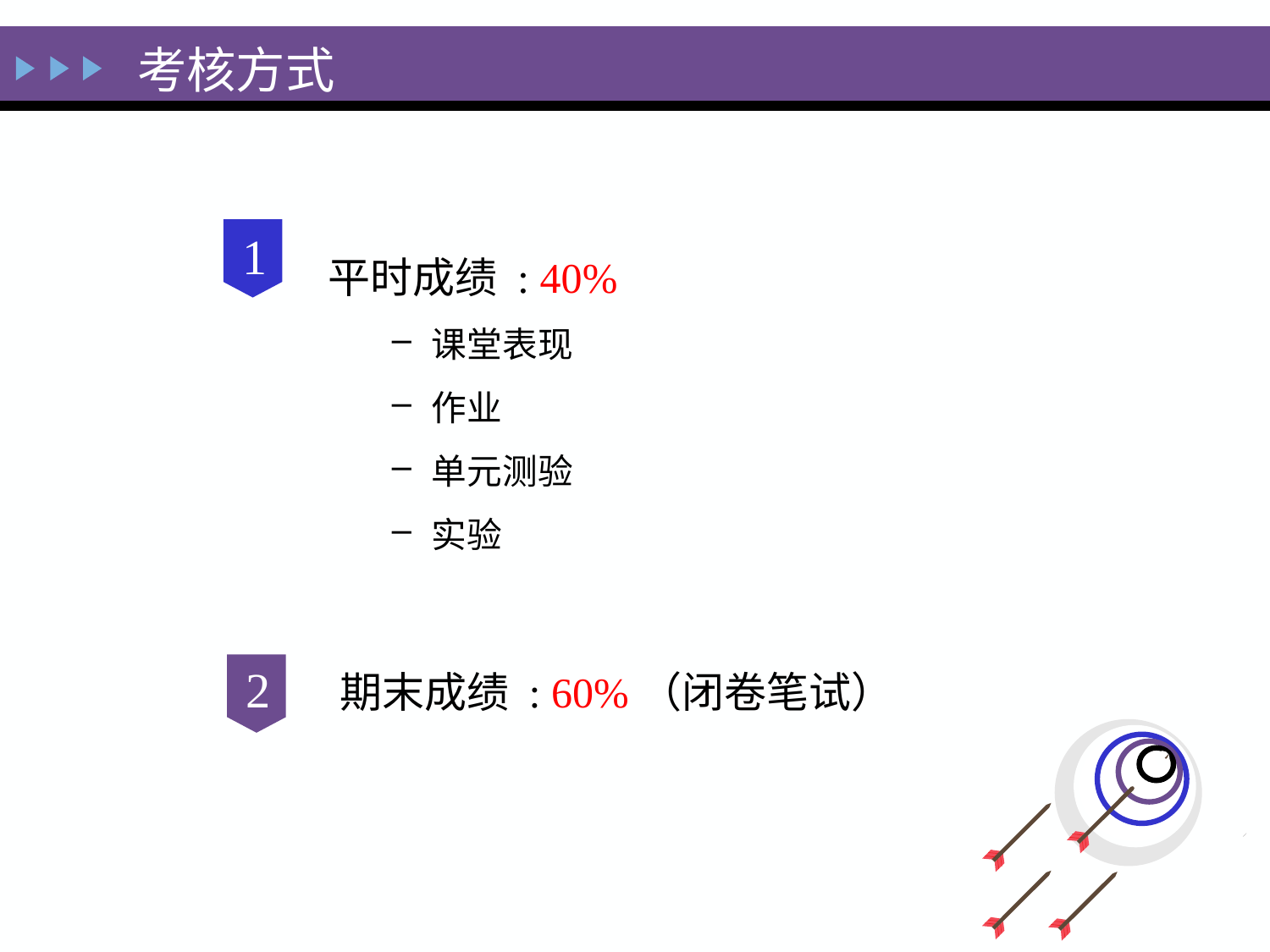

考核方式
1

平时成绩 : 40%
课堂表现
作业
单元测验
实验
2

期末成绩 : 60%（闭卷笔试）